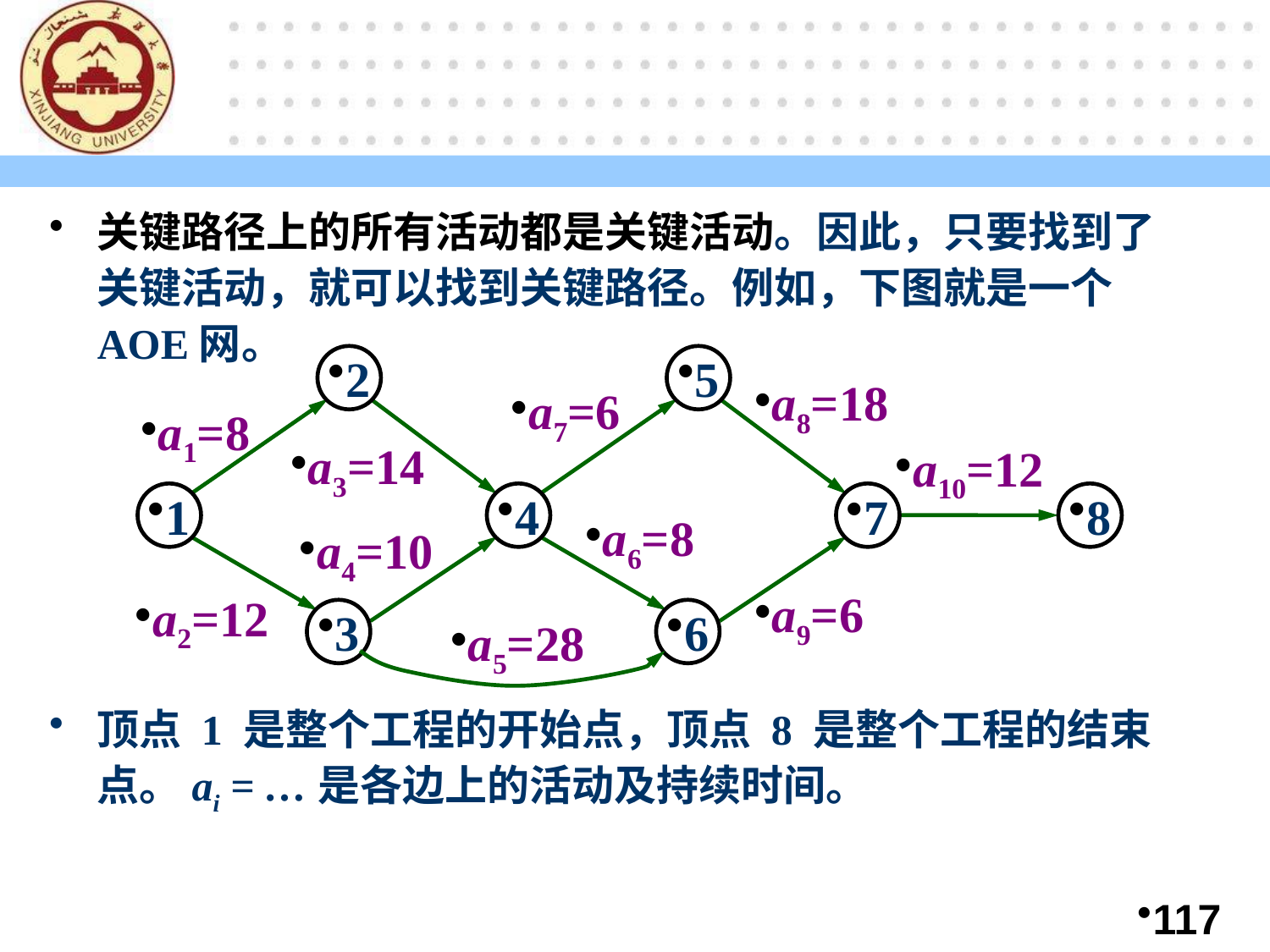

117-89
关键路径上的所有活动都是关键活动。因此，只要找到了关键活动，就可以找到关键路径。例如，下图就是一个AOE网。

顶点 1 是整个工程的开始点，顶点 8 是整个工程的结束点。ai = …是各边上的活动及持续时间。
2
5
a8=18
a7=6
a1=8

a3=14
a10=12
1
4
7
8
a6=8
a4=10

a9=6
a2=12
3
6
a5=28